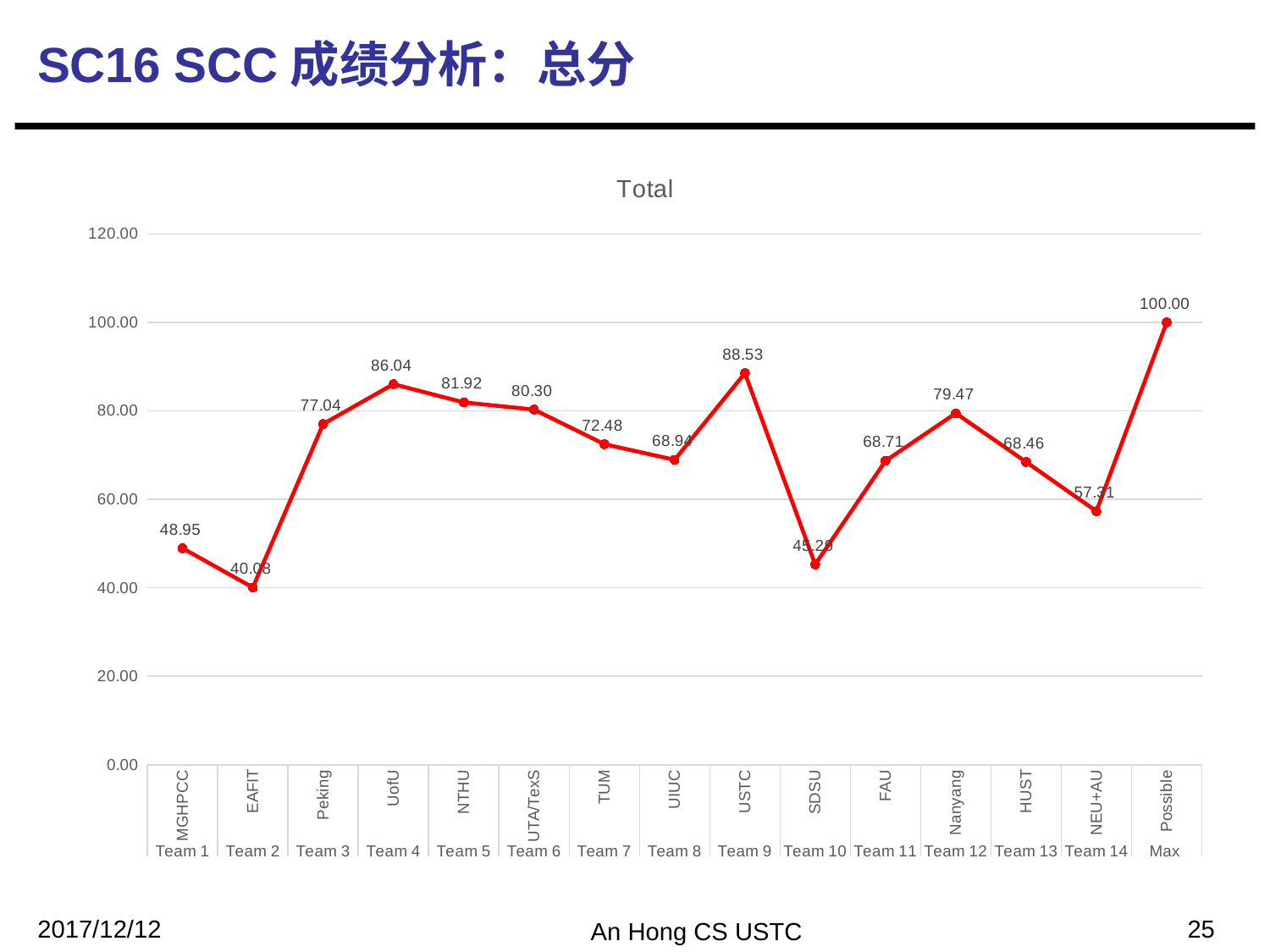

SC16 SCC成绩分析：总分

### Chart:

| Category | Total |
|---|---|
| MGHPCC | 48.95 |
| EAFIT | 40.08 |
| Peking | 77.04 |
| UofU | 86.04 |
| NTHU | 81.92 |
| UTA/TexS | 80.3 |
| TUM | 72.48 |
| UIUC | 68.94 |
| USTC | 88.53 |
| SDSU | 45.29 |
| FAU | 68.71 |
| Nanyang | 79.47 |
| HUST | 68.46 |
| NEU+AU | 57.31 |
| Possible | 100.0 |
2017/12/12
25
An Hong CS USTC